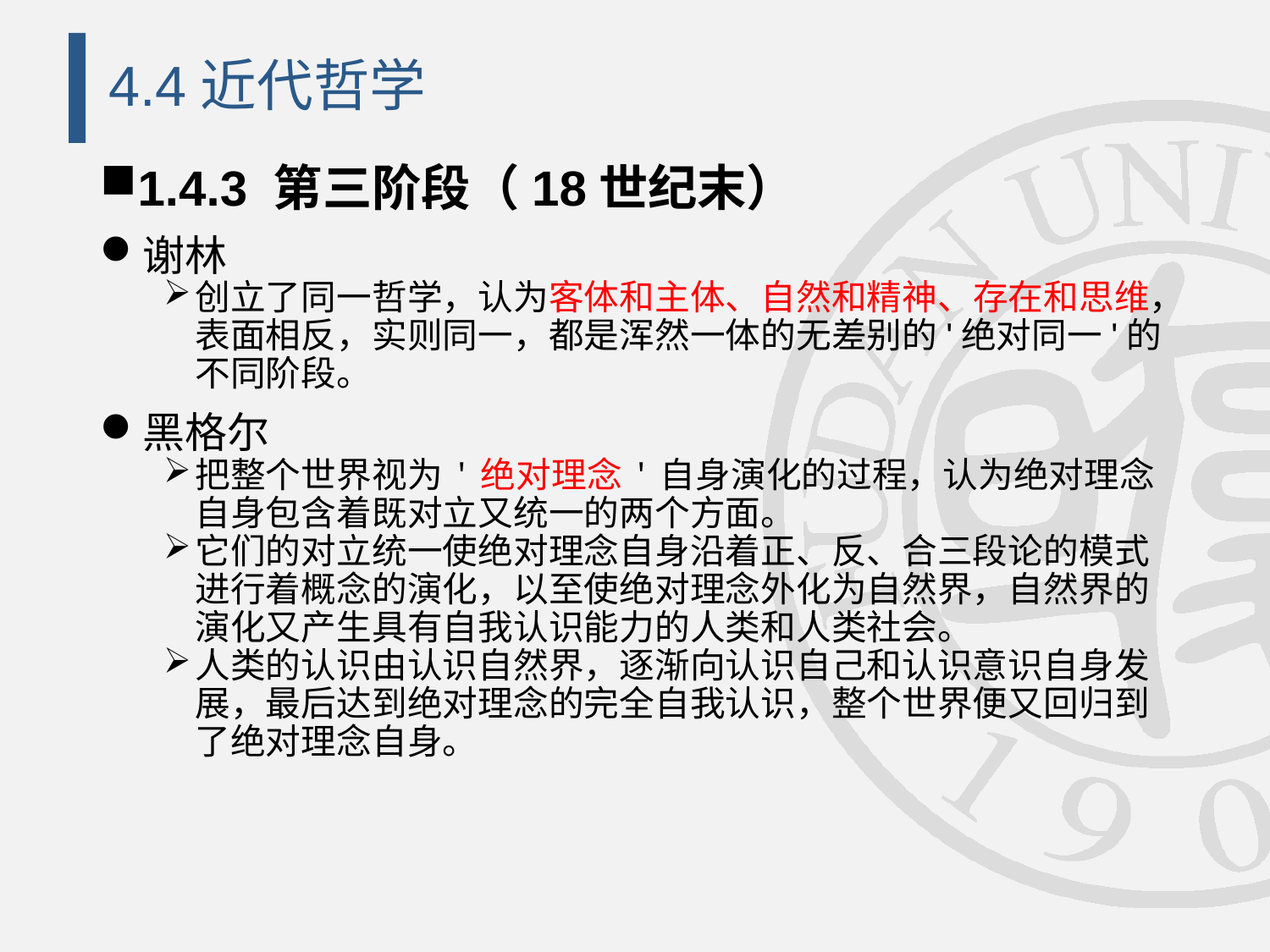

# 4.4近代哲学
1.4.3 第三阶段（18世纪末）
谢林
创立了同一哲学，认为客体和主体、自然和精神、存在和思维，表面相反，实则同一，都是浑然一体的无差别的'绝对同一'的不同阶段。
黑格尔
把整个世界视为'绝对理念'自身演化的过程，认为绝对理念自身包含着既对立又统一的两个方面。
它们的对立统一使绝对理念自身沿着正、反、合三段论的模式进行着概念的演化，以至使绝对理念外化为自然界，自然界的演化又产生具有自我认识能力的人类和人类社会。
人类的认识由认识自然界，逐渐向认识自己和认识意识自身发展，最后达到绝对理念的完全自我认识，整个世界便又回归到了绝对理念自身。